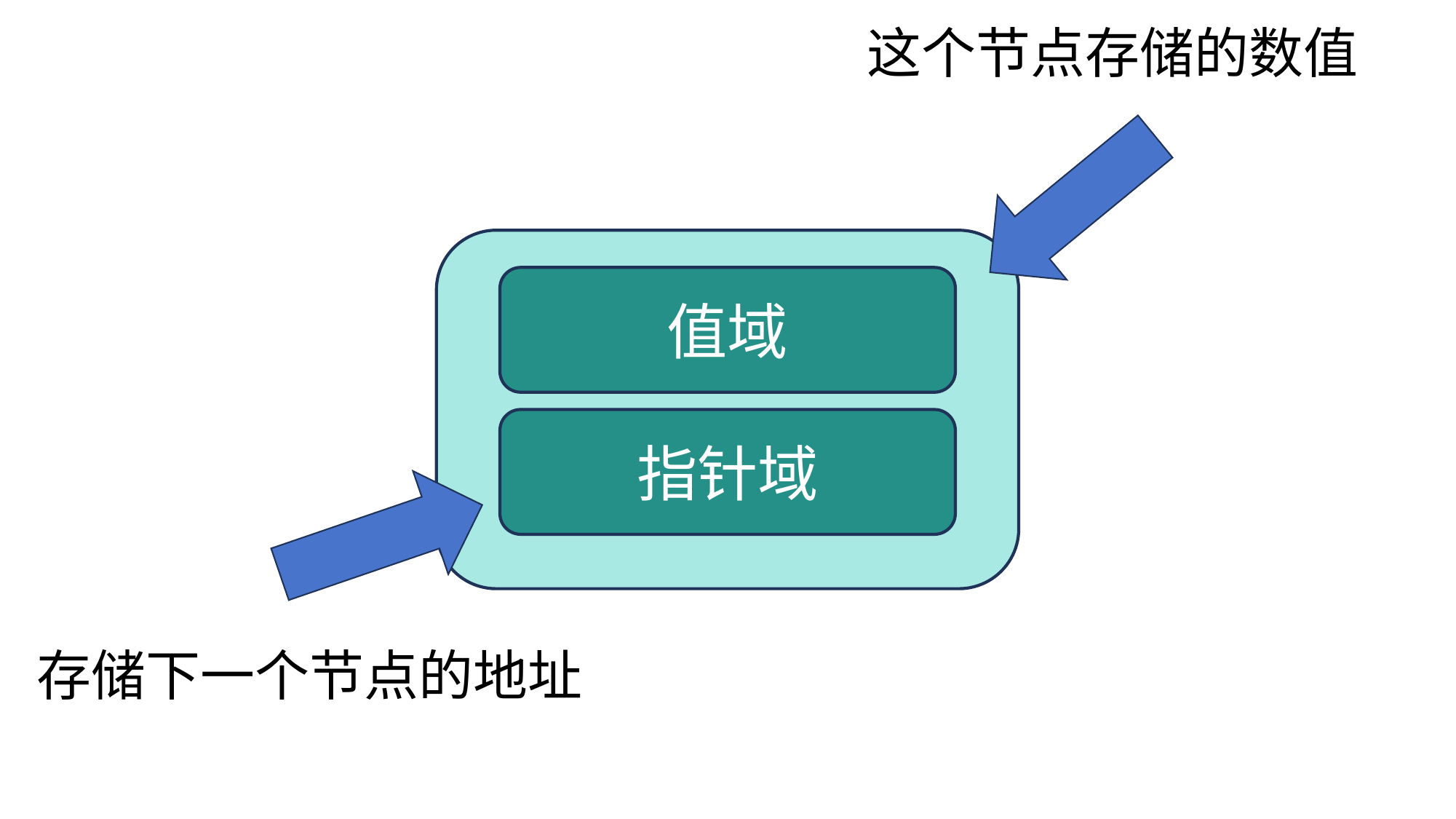

了解完单个节点的情况，我们来看看这个大家族
这个节点存储的数值

这里有一个节点
它很孤单

让我们来走近它
值域
指针域

存储下一个节点的地址